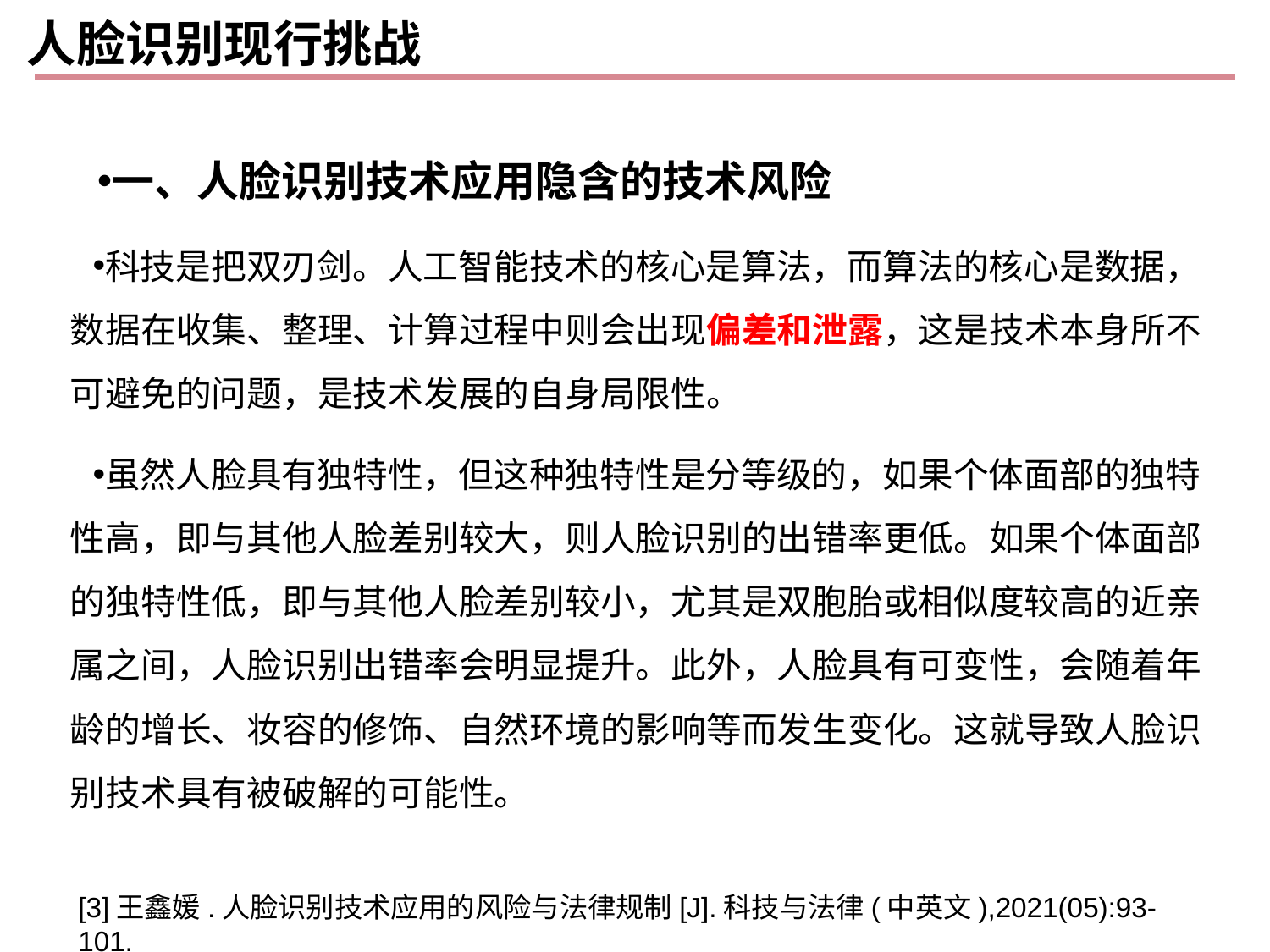

# 人脸识别现行挑战
一、人脸识别技术应用隐含的技术风险
科技是把双刃剑。人工智能技术的核心是算法，而算法的核心是数据，数据在收集、整理、计算过程中则会出现偏差和泄露，这是技术本身所不可避免的问题，是技术发展的自身局限性。
虽然人脸具有独特性，但这种独特性是分等级的，如果个体面部的独特性高，即与其他人脸差别较大，则人脸识别的出错率更低。如果个体面部的独特性低，即与其他人脸差别较小，尤其是双胞胎或相似度较高的近亲属之间，人脸识别出错率会明显提升。此外，人脸具有可变性，会随着年龄的增长、妆容的修饰、自然环境的影响等而发生变化。这就导致人脸识别技术具有被破解的可能性。
[3]王鑫媛.人脸识别技术应用的风险与法律规制[J].科技与法律(中英文),2021(05):93-101.